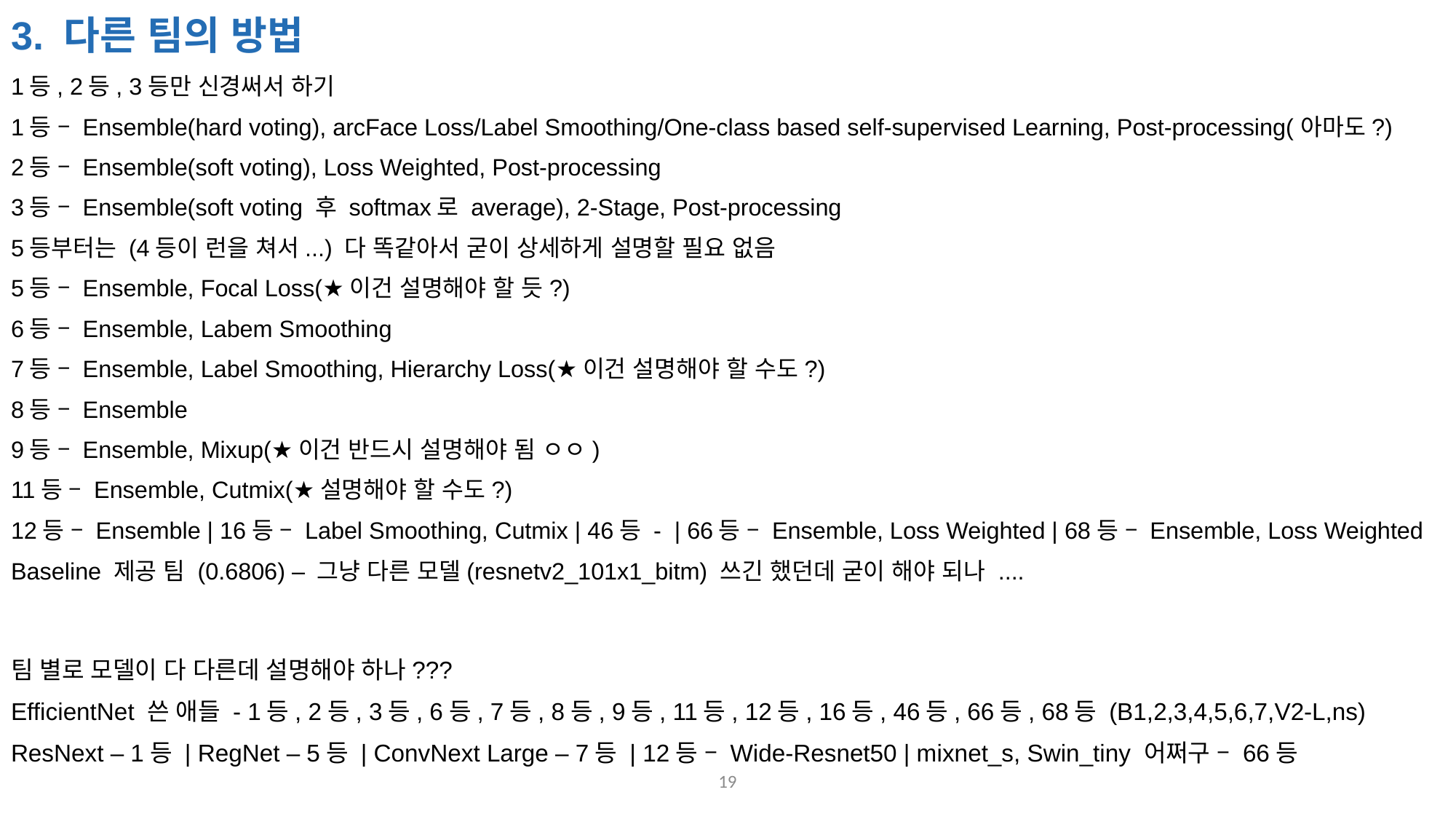

# 3. 다른 팀의 방법
1등, 2등, 3등만 신경써서 하기
1등 – Ensemble(hard voting), arcFace Loss/Label Smoothing/One-class based self-supervised Learning, Post-processing(아마도?)
2등 – Ensemble(soft voting), Loss Weighted, Post-processing
3등 – Ensemble(soft voting 후 softmax로 average), 2-Stage, Post-processing
5등부터는 (4등이 런을 쳐서...) 다 똑같아서 굳이 상세하게 설명할 필요 없음
5등 – Ensemble, Focal Loss(★이건 설명해야 할 듯?)
6등 – Ensemble, Labem Smoothing
7등 – Ensemble, Label Smoothing, Hierarchy Loss(★이건 설명해야 할 수도?)
8등 – Ensemble
9등 – Ensemble, Mixup(★이건 반드시 설명해야 됨 ㅇㅇ)
11등 – Ensemble, Cutmix(★설명해야 할 수도?)
12등 – Ensemble | 16등 – Label Smoothing, Cutmix | 46등 -  | 66등 – Ensemble, Loss Weighted | 68등 – Ensemble, Loss Weighted
Baseline 제공 팀 (0.6806) – 그냥 다른 모델(resnetv2_101x1_bitm) 쓰긴 했던데 굳이 해야 되나 ....

팀 별로 모델이 다 다른데 설명해야 하나???
EfficientNet 쓴 애들 - 1등, 2등, 3등, 6등, 7등, 8등, 9등, 11등, 12등, 16등, 46등, 66등, 68등 (B1,2,3,4,5,6,7,V2-L,ns)
ResNext – 1등 | RegNet – 5등 | ConvNext Large – 7등 | 12등 – Wide-Resnet50 | mixnet_s, Swin_tiny 어쩌구 – 66등
19